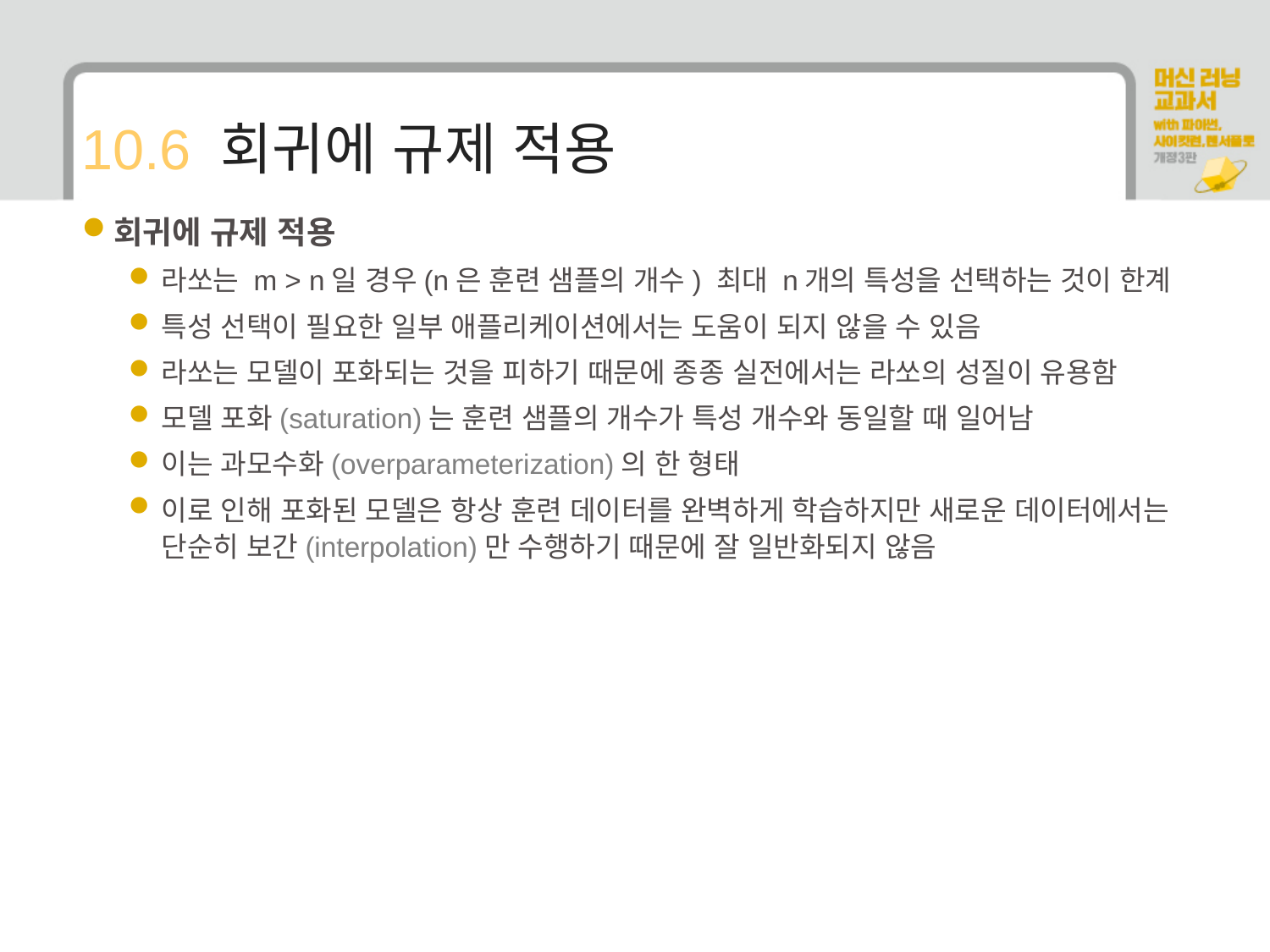

# 10.6 회귀에 규제 적용
회귀에 규제 적용
라쏘는 m > n일 경우(n은 훈련 샘플의 개수) 최대 n개의 특성을 선택하는 것이 한계
특성 선택이 필요한 일부 애플리케이션에서는 도움이 되지 않을 수 있음
라쏘는 모델이 포화되는 것을 피하기 때문에 종종 실전에서는 라쏘의 성질이 유용함
모델 포화(saturation)는 훈련 샘플의 개수가 특성 개수와 동일할 때 일어남
이는 과모수화(overparameterization)의 한 형태
이로 인해 포화된 모델은 항상 훈련 데이터를 완벽하게 학습하지만 새로운 데이터에서는 단순히 보간(interpolation)만 수행하기 때문에 잘 일반화되지 않음